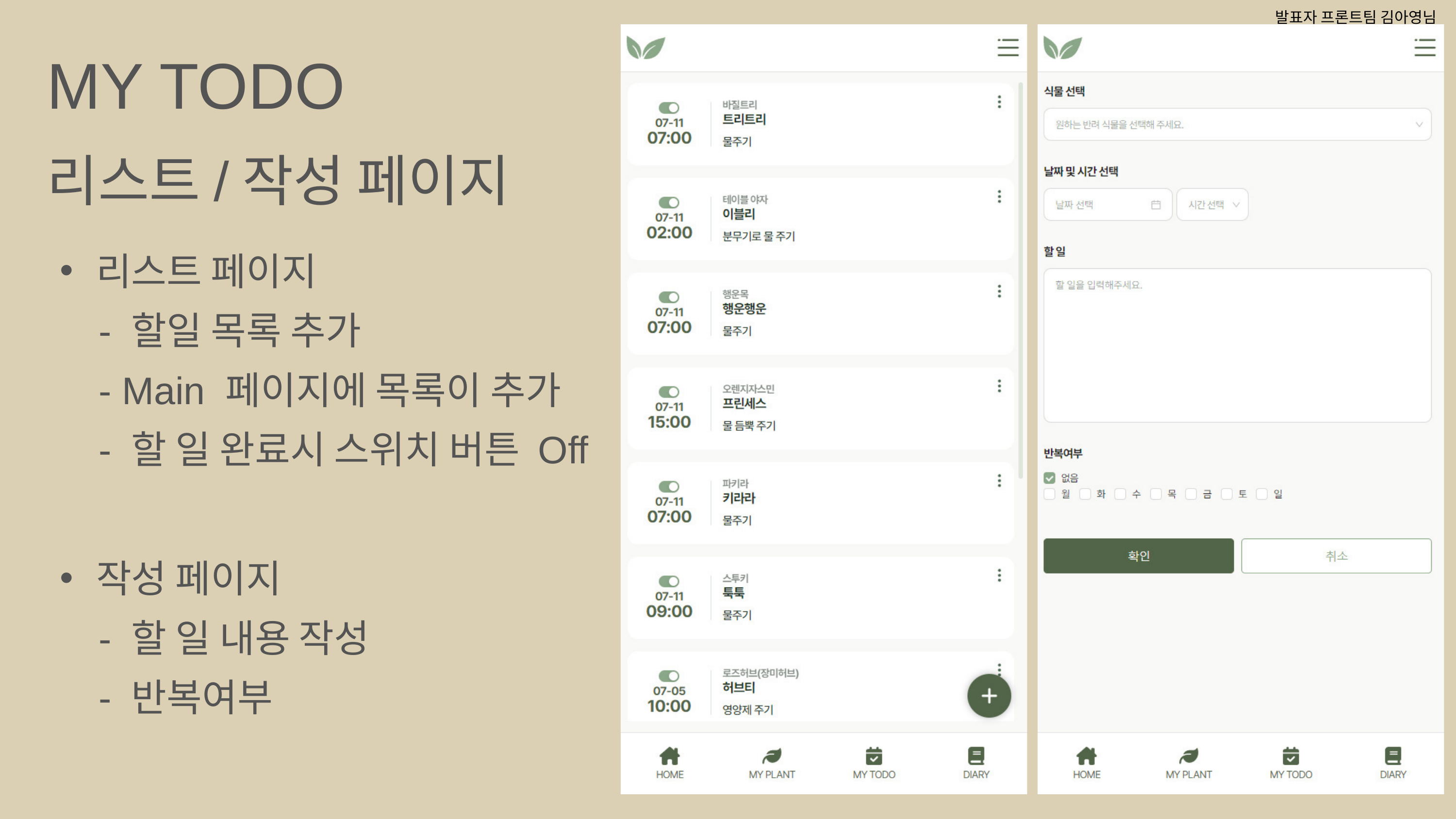

발표자 프론트팀 김아영님

MY TODO
리스트/작성 페이지
리스트 페이지
       - 할일 목록 추가
       - Main 페이지에 목록이 추가
       - 할 일 완료시 스위치 버튼 Off

작성 페이지
       - 할 일 내용 작성
       - 반복여부